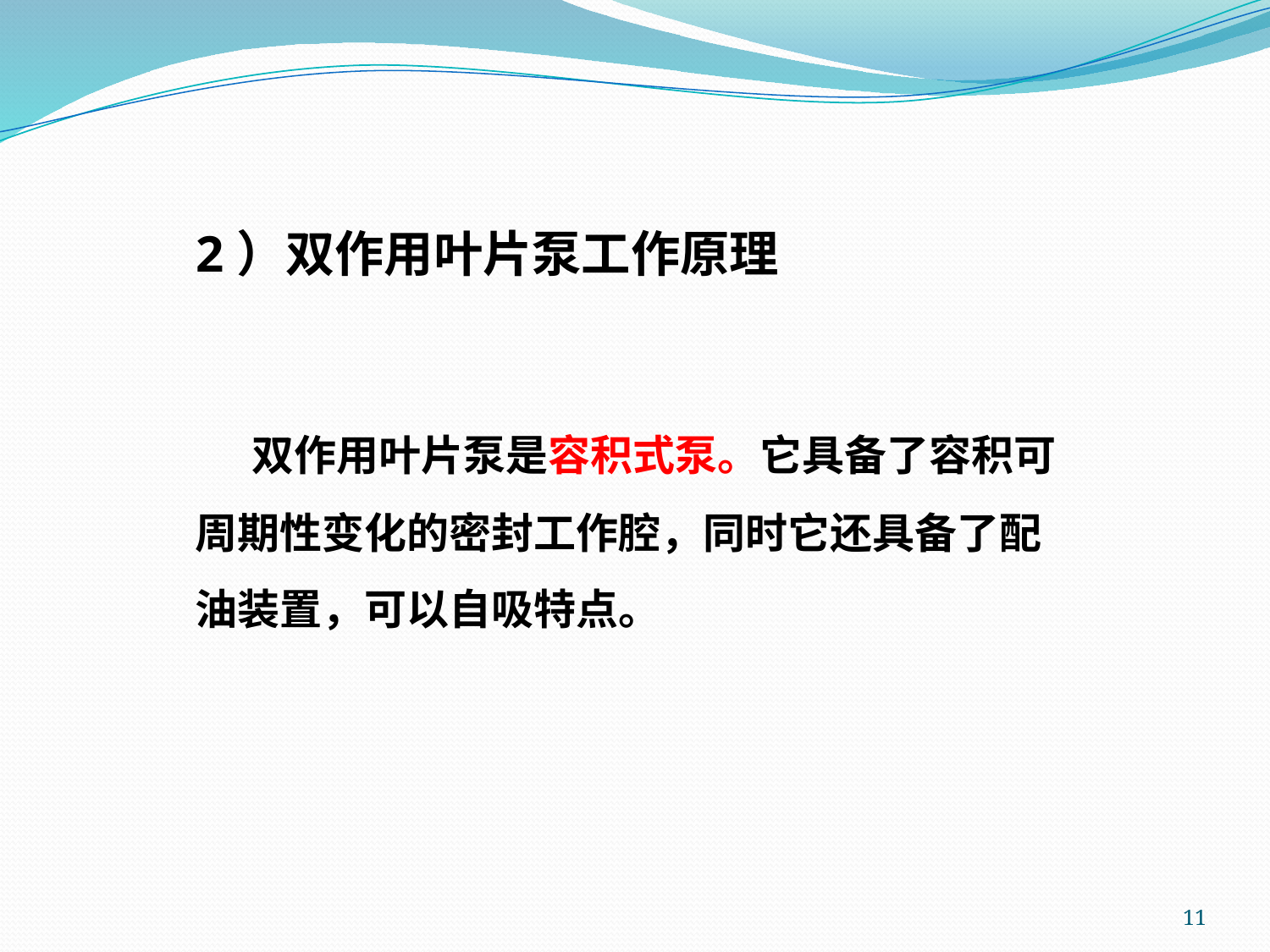

2）双作用叶片泵工作原理
    双作用叶片泵是容积式泵。它具备了容积可周期性变化的密封工作腔，同时它还具备了配油装置，可以自吸特点。
11